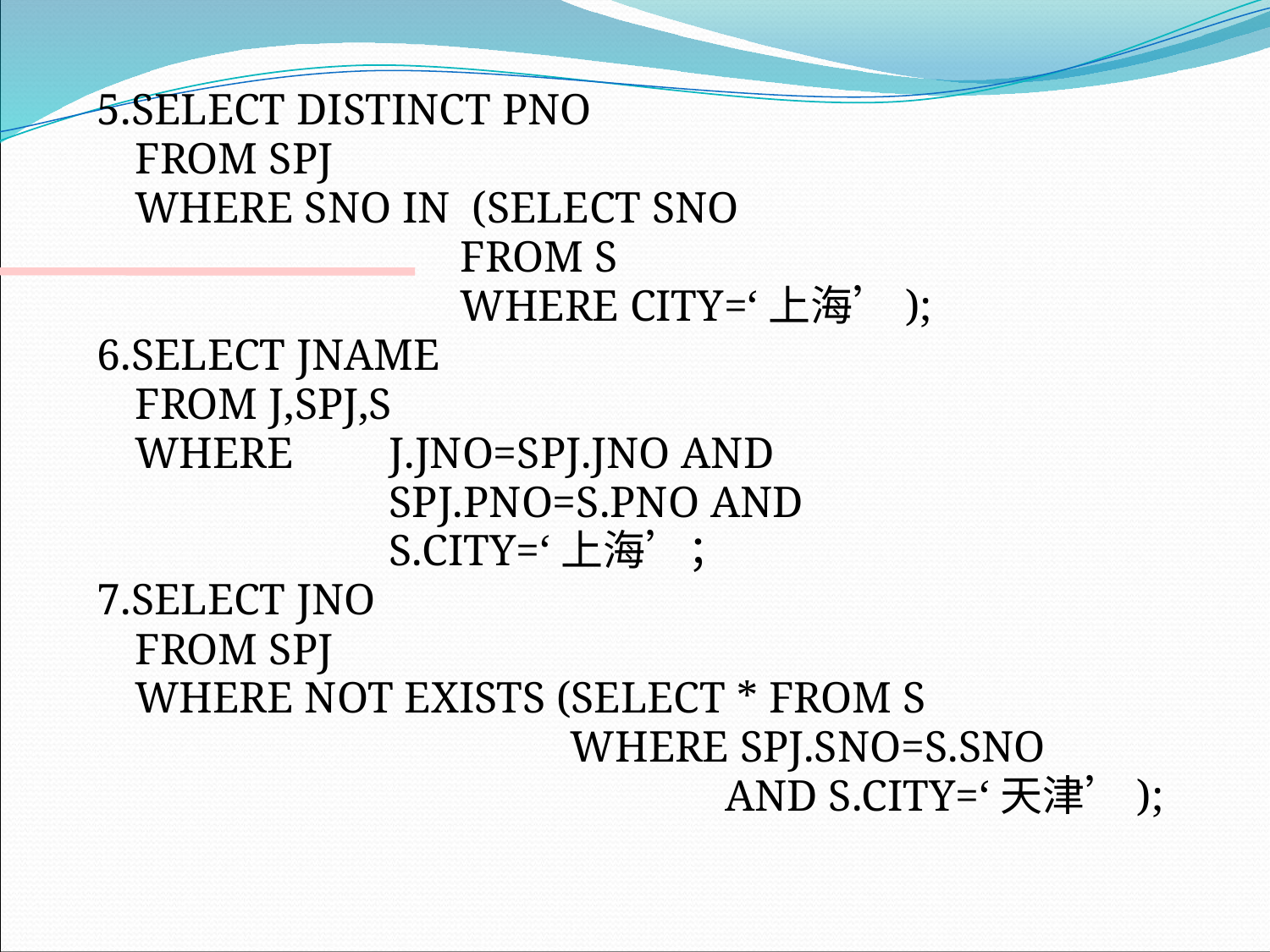

5.SELECT DISTINCT PNO
	FROM SPJ
	WHERE SNO IN  (SELECT SNO
                                 FROM S
                                 WHERE CITY=‘上海’);
6.SELECT JNAME
	FROM J,SPJ,S
	WHERE	J.JNO=SPJ.JNO AND
 			SPJ.PNO=S.PNO AND
			S.CITY=‘上海’；
7.SELECT JNO
	FROM SPJ
	WHERE NOT EXISTS (SELECT * FROM S
                                           WHERE SPJ.SNO=S.SNO
                                                         AND S.CITY=‘天津’);

406